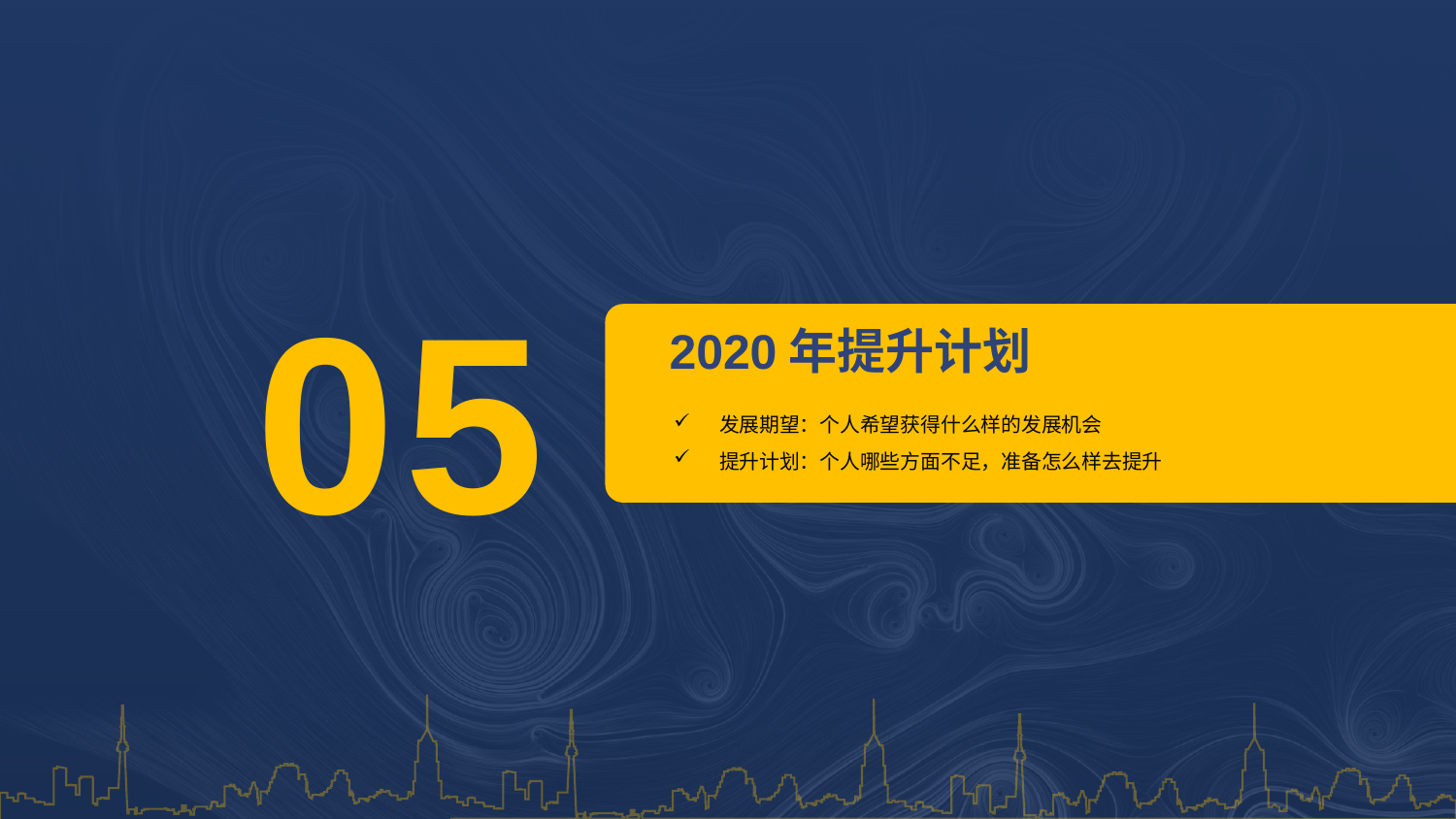

05
2020年提升计划
发展期望：个人希望获得什么样的发展机会
提升计划：个人哪些方面不足，准备怎么样去提升